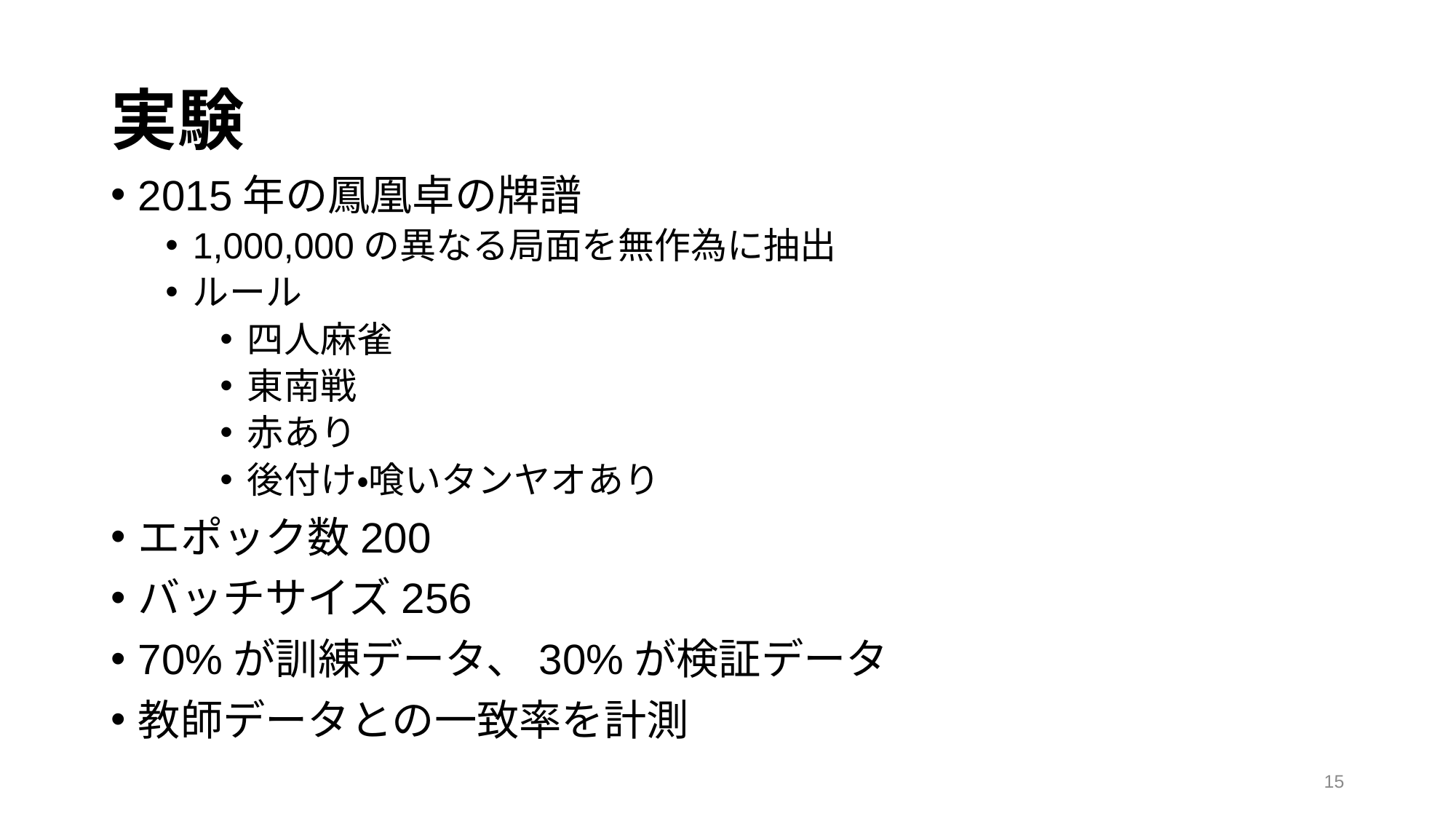

# 実験
2015年の鳳凰卓の牌譜
1,000,000の異なる局面を無作為に抽出
ルール
四人麻雀
東南戦
赤あり
後付け・喰いタンヤオあり
エポック数200
バッチサイズ256
70%が訓練データ、30%が検証データ
教師データとの一致率を計測
15